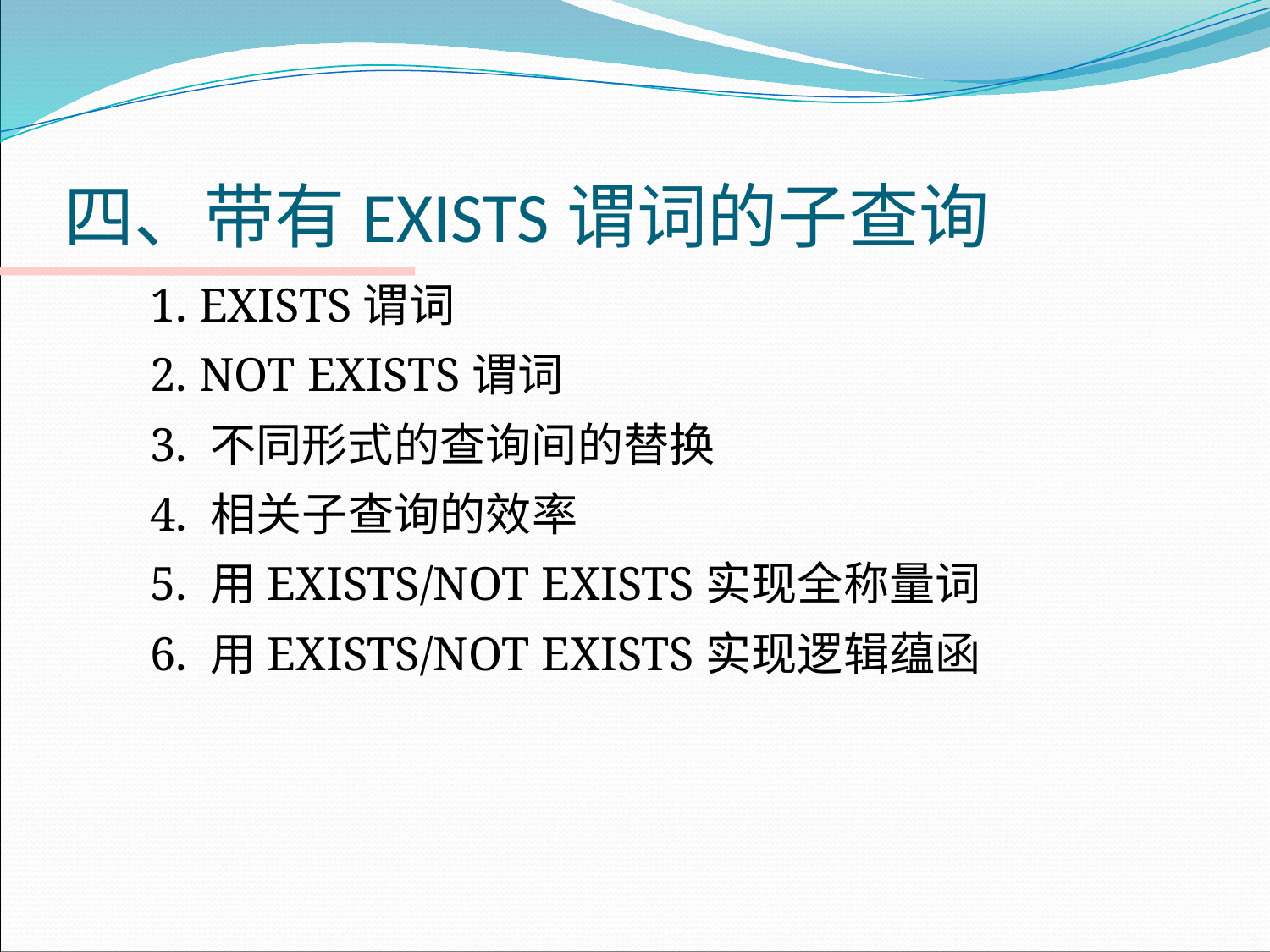

# 四、带有EXISTS谓词的子查询
1. EXISTS谓词
2. NOT EXISTS谓词
3. 不同形式的查询间的替换
4. 相关子查询的效率
5. 用EXISTS/NOT EXISTS实现全称量词
6. 用EXISTS/NOT EXISTS实现逻辑蕴函

325